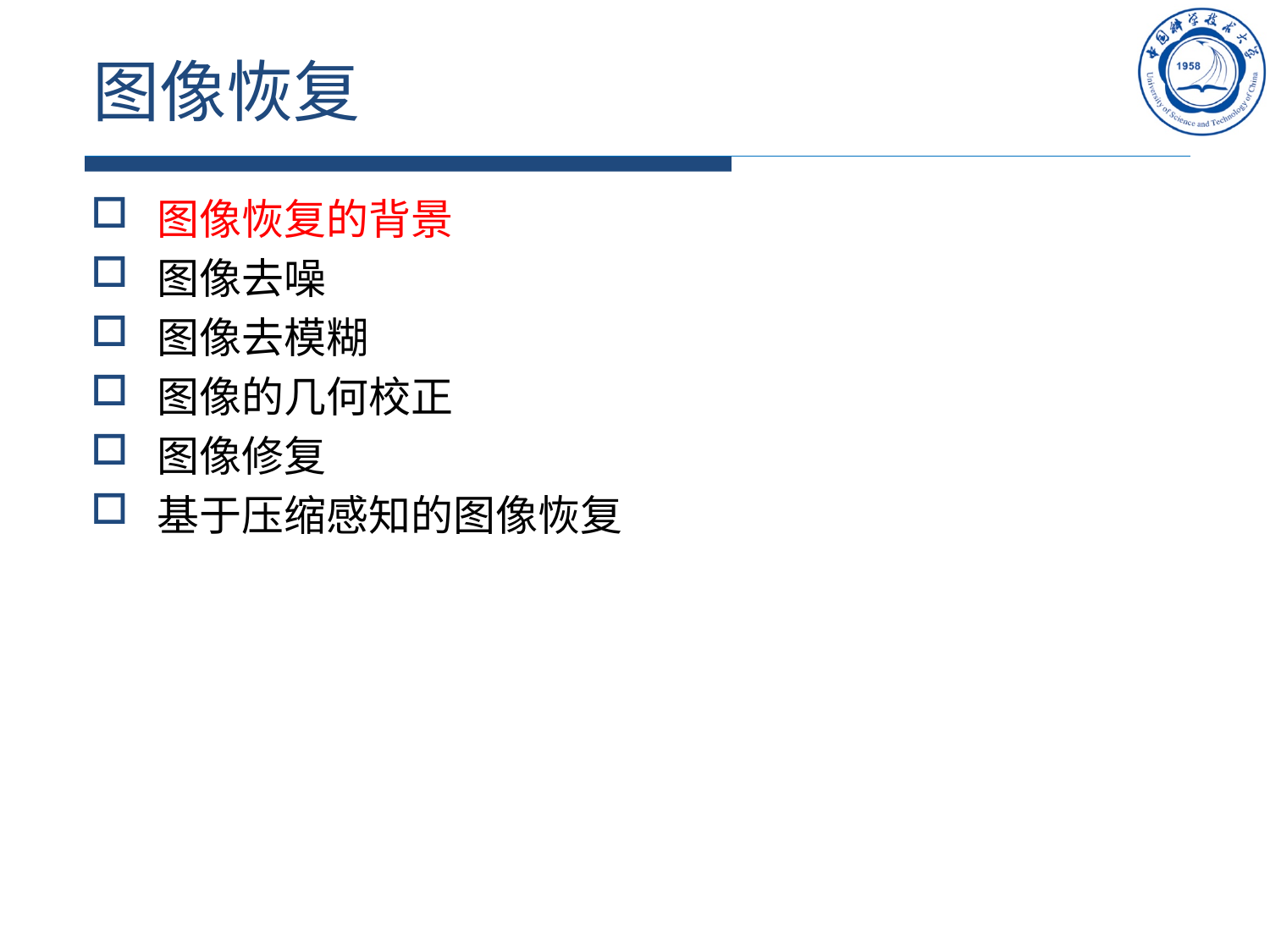

# 图像恢复
图像恢复的背景
图像去噪
图像去模糊
图像的几何校正
图像修复
基于压缩感知的图像恢复